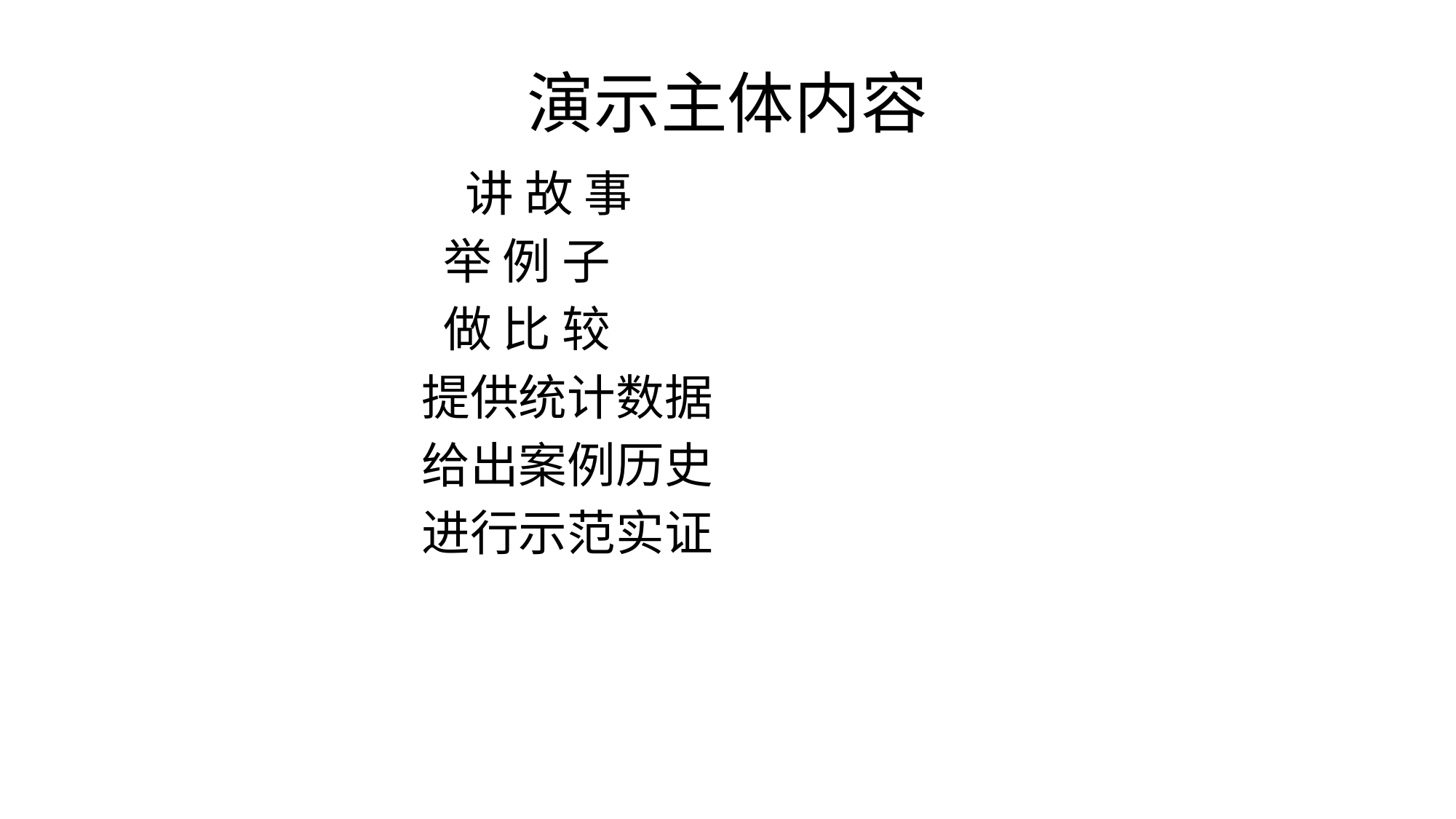

# 演示主体内容

               讲 故 事
             举 例 子
             做 比 较
           提供统计数据
           给出案例历史
           进行示范实证